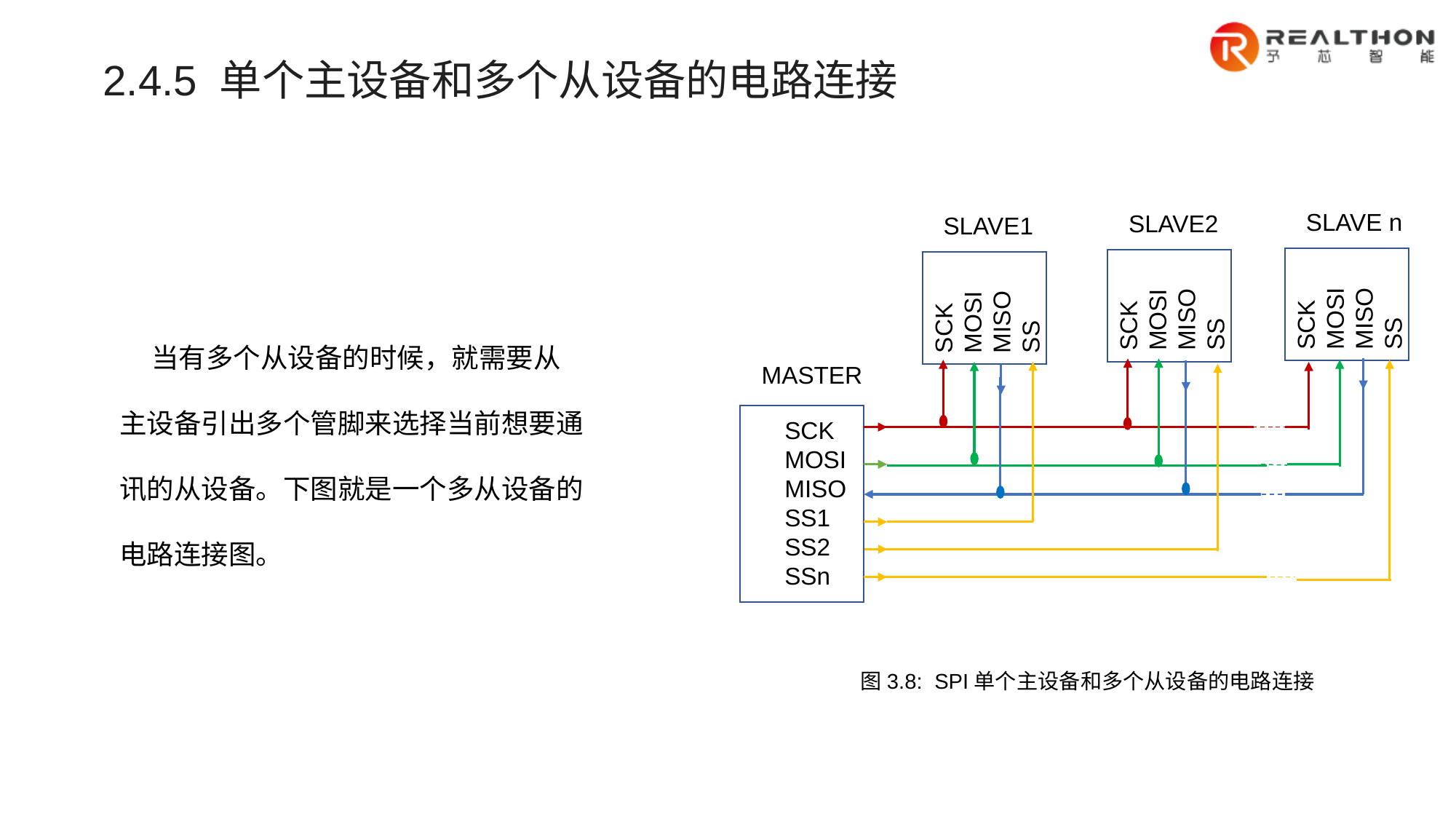

2.4.5 单个主设备和多个从设备的电路连接
SLAVE n
SLAVE2
SLAVE1
SCK
MOSI
MISO
SS

SCK
MOSI
MISO
SS

SCK
MOSI
MISO
SS

当有多个从设备的时候，就需要从主设备引出多个管脚来选择当前想要通讯的从设备。下图就是一个多从设备的电路连接图。
MASTER

SCK
MOSI
MISO
SS1
SS2
SSn

图3.8:  SPI单个主设备和多个从设备的电路连接